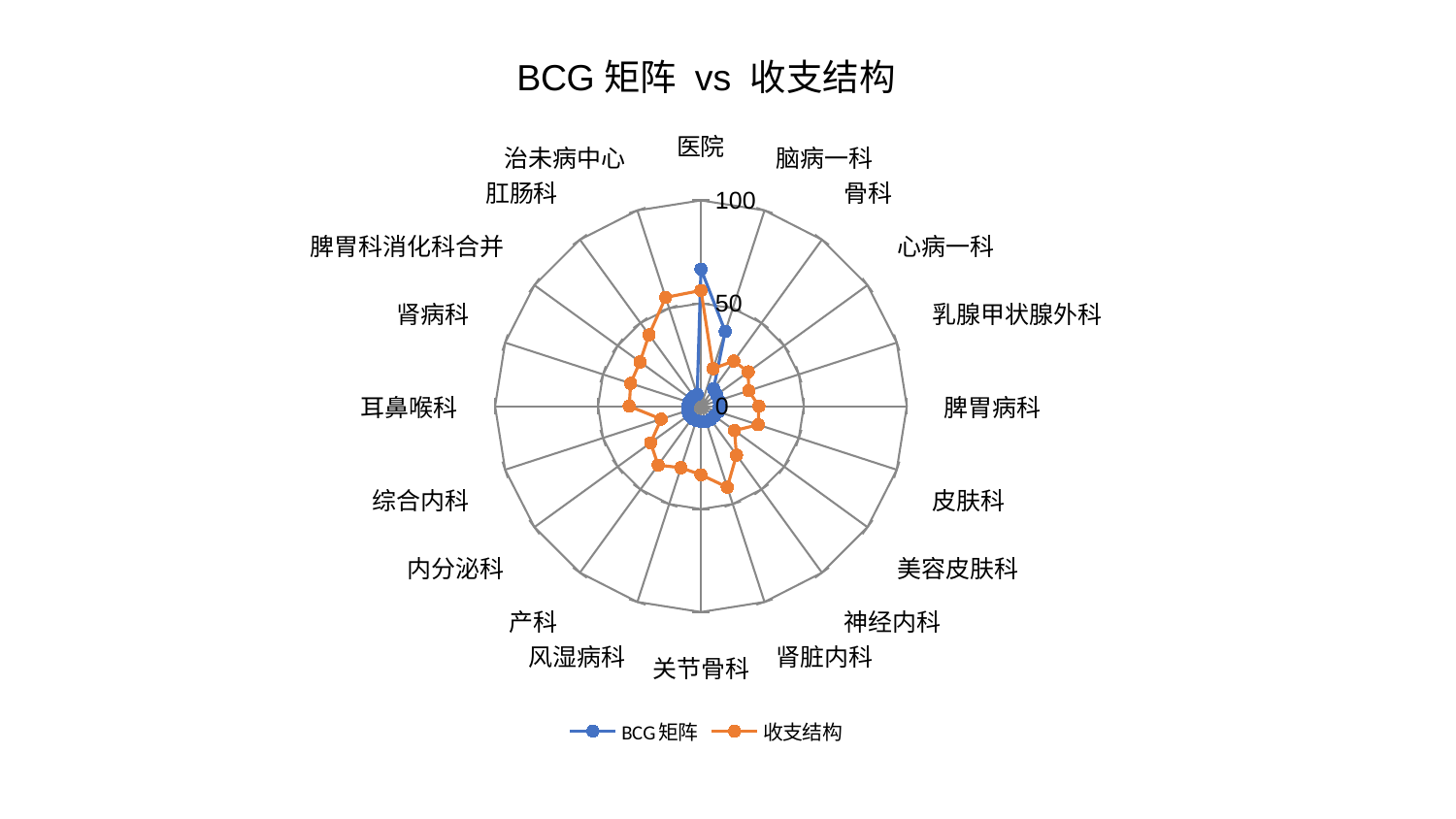

### Chart: BCG矩阵 vs 收支结构

| Category | BCG矩阵 | 收支结构 |
|---|---|---|
| 医院 | 66.61257989874575 | 56.24436179971337 |
| 脑病一科 | 38.20009647015565 | 19.182625112622386 |
| 骨科 | 10.460723562338933 | 27.117600515771006 |
| 心病一科 | 9.406606565347372 | 28.40647528031118 |
| 乳腺甲状腺外科 | 9.09492761187886 | 24.402769109339147 |
| 脾胃病科 | 8.956167048761255 | 28.14122662035503 |
| 皮肤科 | 8.919893534511536 | 29.221632587131452 |
| 美容皮肤科 | 8.030998235941613 | 20.13180785929355 |
| 神经内科 | 8.016528484581562 | 29.404067875174828 |
| 肾脏内科 | 7.9447947048677126 | 41.41211627985942 |
| 关节骨科 | 7.466666105202389 | 33.334209451449894 |
| 风湿病科 | 7.348445179192039 | 31.452250255476475 |
| 产科 | 7.3337742452812575 | 35.38436981269748 |
| 内分泌科 | 7.172365448105838 | 30.23895803409406 |
| 综合内科 | 6.821266582728103 | 20.31925830303683 |
| 耳鼻喉科 | 6.396373080196291 | 34.85235517283965 |
| 肾病科 | 6.312901178242534 | 35.90927162038143 |
| 脾胃科消化科合并 | 5.981323060334289 | 36.59141669850465 |
| 肛肠科 | 5.97191012230853 | 42.87947547453093 |
| 治未病中心 | 5.954485720245749 | 55.5594107455046 |
110